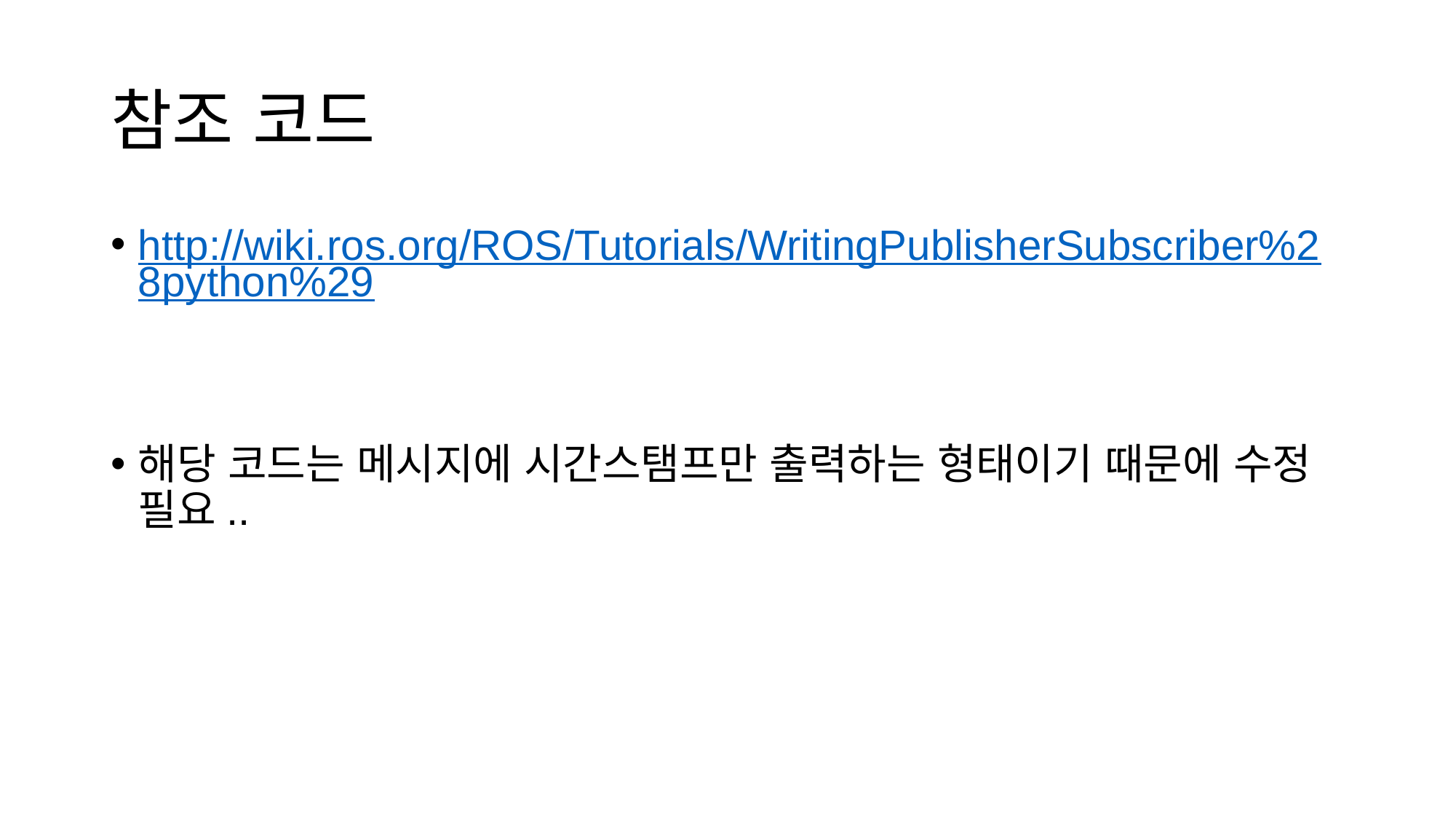

# 참조 코드
http://wiki.ros.org/ROS/Tutorials/WritingPublisherSubscriber%28python%29

해당 코드는 메시지에 시간스탬프만 출력하는 형태이기 때문에 수정 필요..